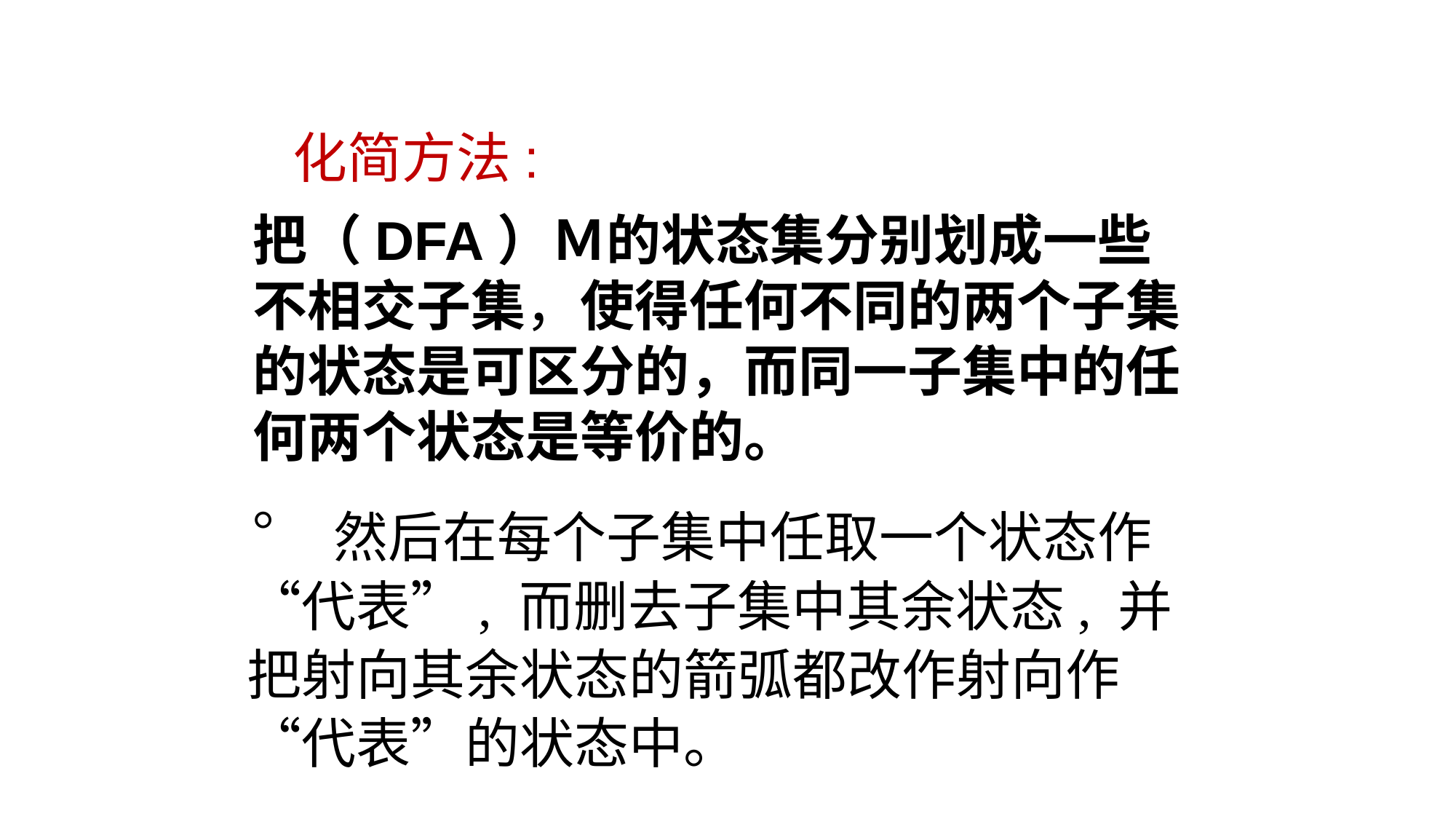

#
化简方法:
把（DFA）Ｍ的状态集分别划成一些不相交子集，使得任何不同的两个子集的状态是可区分的，而同一子集中的任何两个状态是等价的。
。
      然后在每个子集中任取一个状态作“代表”, 而删去子集中其余状态, 并把射向其余状态的箭弧都改作射向作“代表”的状态中。